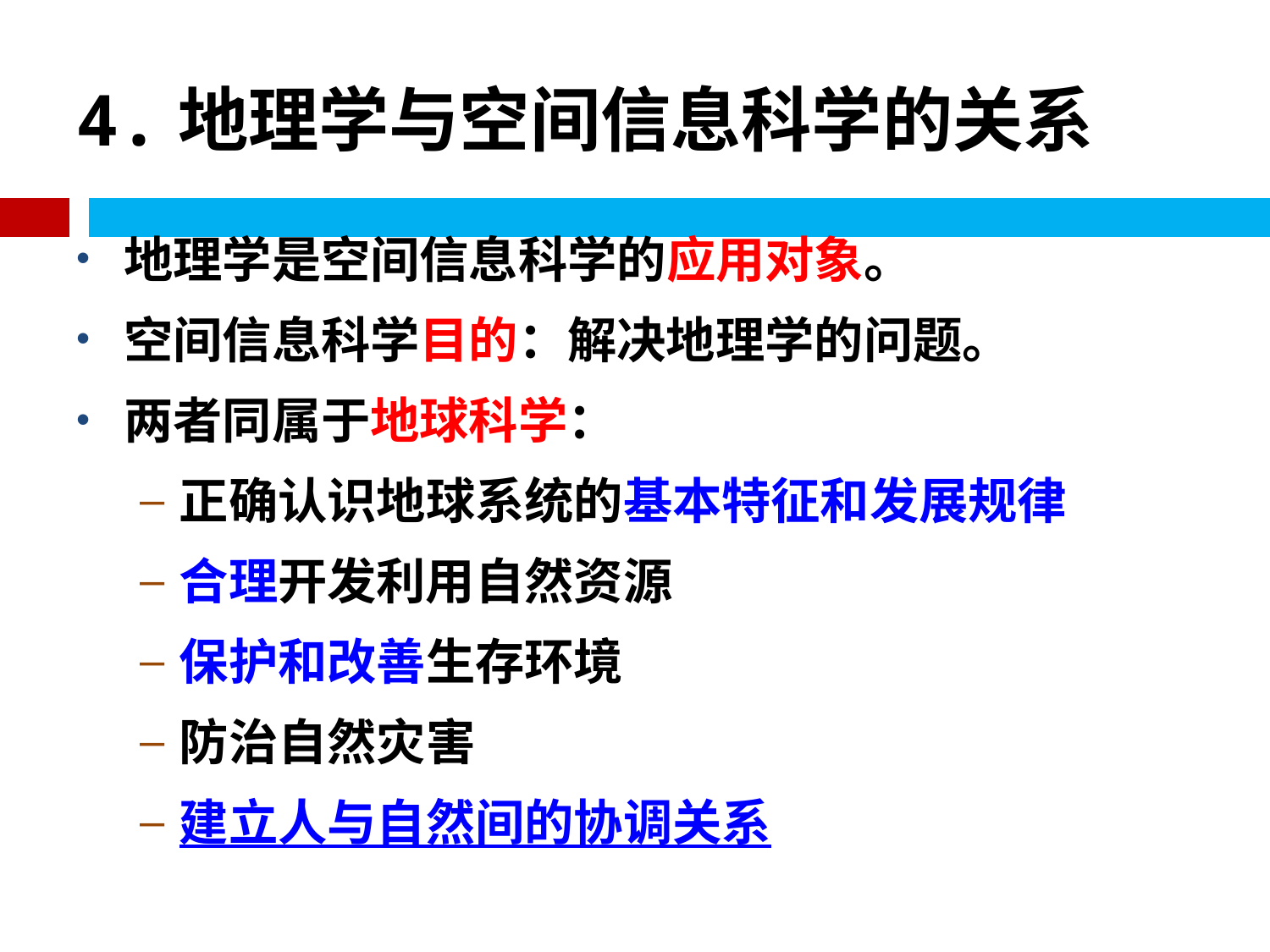

# 4.地理学与空间信息科学的关系
地理学是空间信息科学的应用对象。
空间信息科学目的：解决地理学的问题。
两者同属于地球科学：
正确认识地球系统的基本特征和发展规律
合理开发利用自然资源
保护和改善生存环境
防治自然灾害
建立人与自然间的协调关系